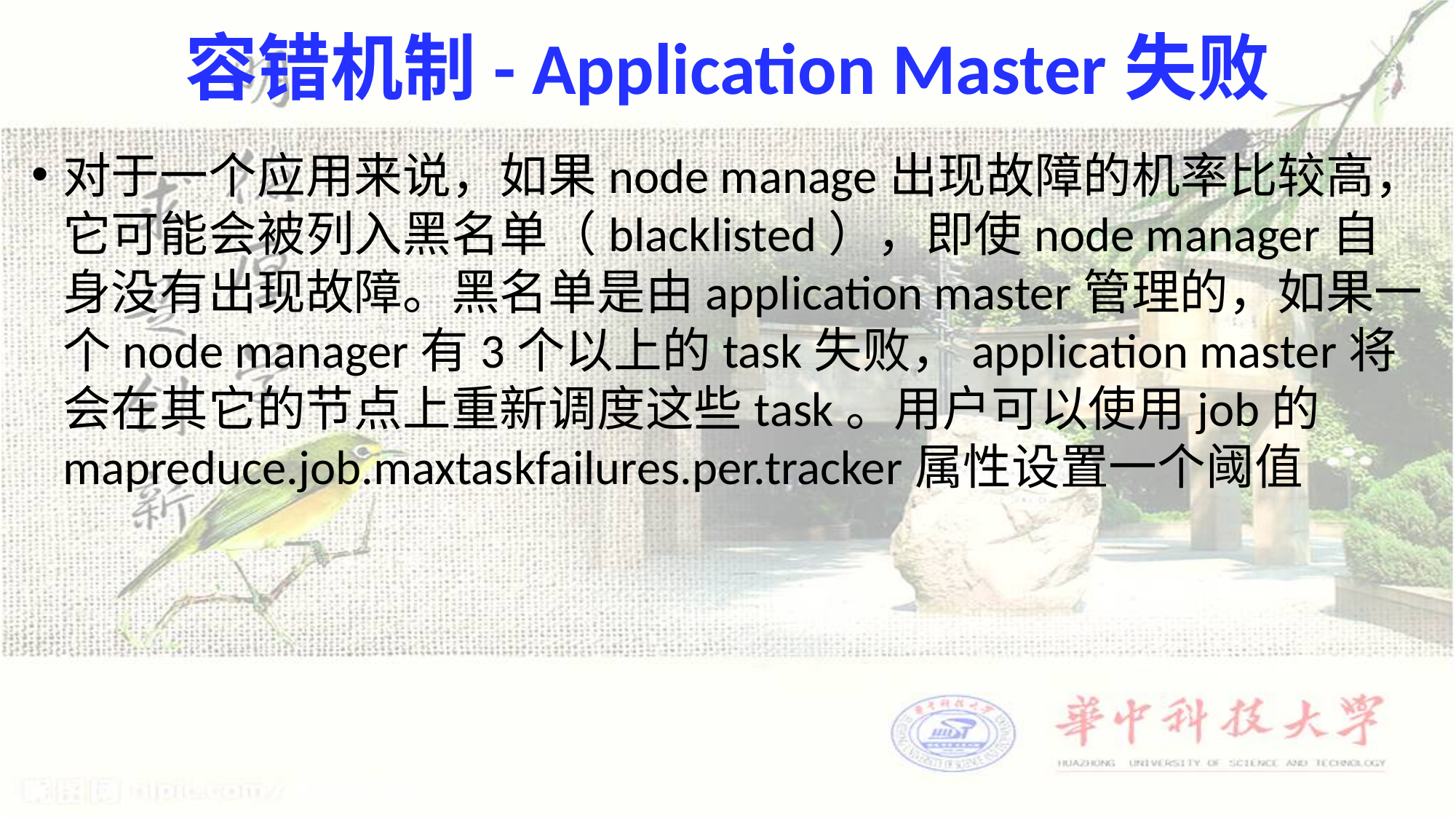

# 容错机制- Application Master失败
对于一个应用来说，如果node manage出现故障的机率比较高，它可能会被列入黑名单（blacklisted），即使node manager自身没有出现故障。黑名单是由application master管理的，如果一个node manager有3个以上的task失败，application master将会在其它的节点上重新调度这些task。用户可以使用job的mapreduce.job.maxtaskfailures.per.tracker属性设置一个阈值